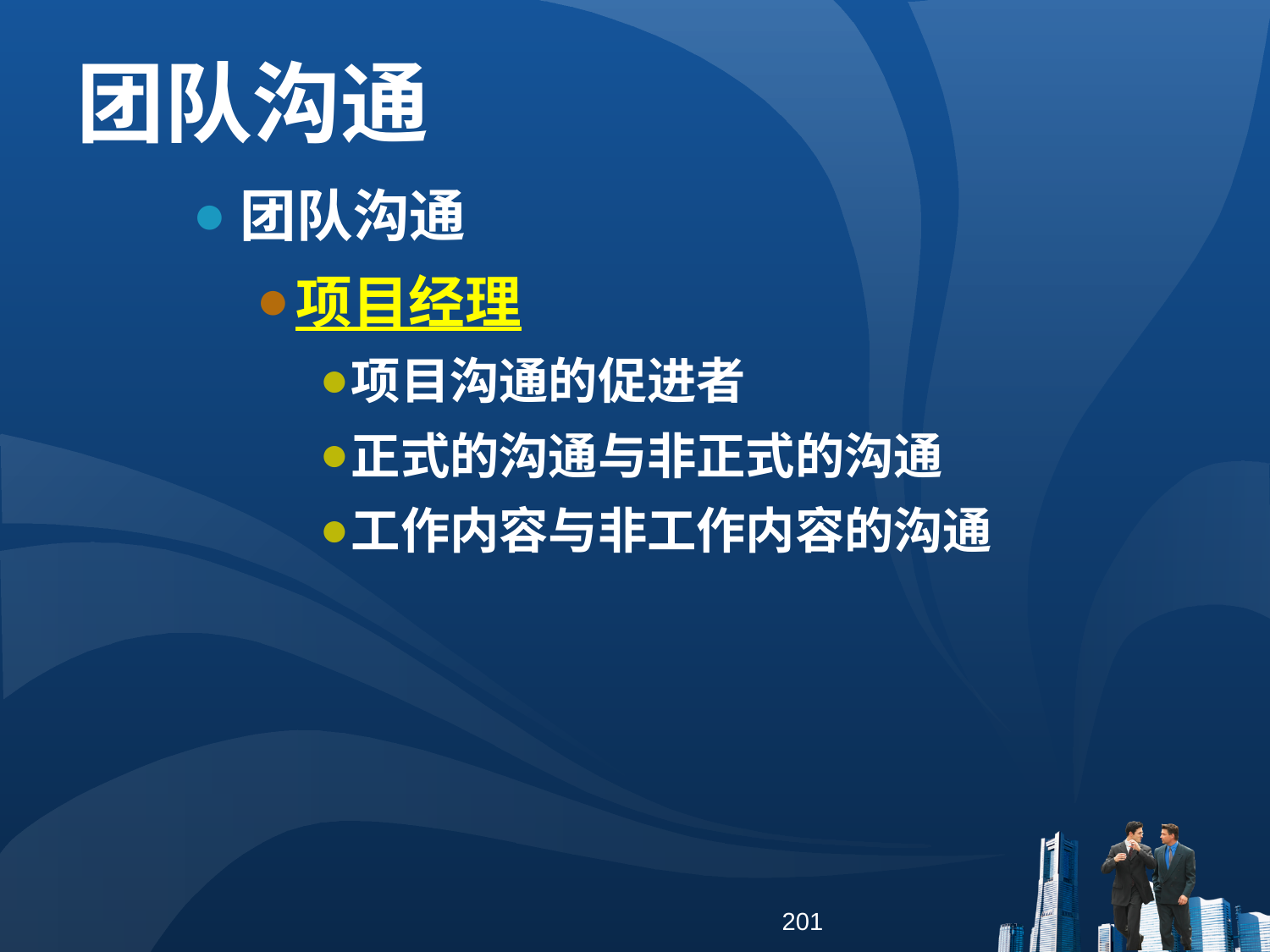

团队沟通
团队沟通
项目经理
项目沟通的促进者
正式的沟通与非正式的沟通
工作内容与非工作内容的沟通

201